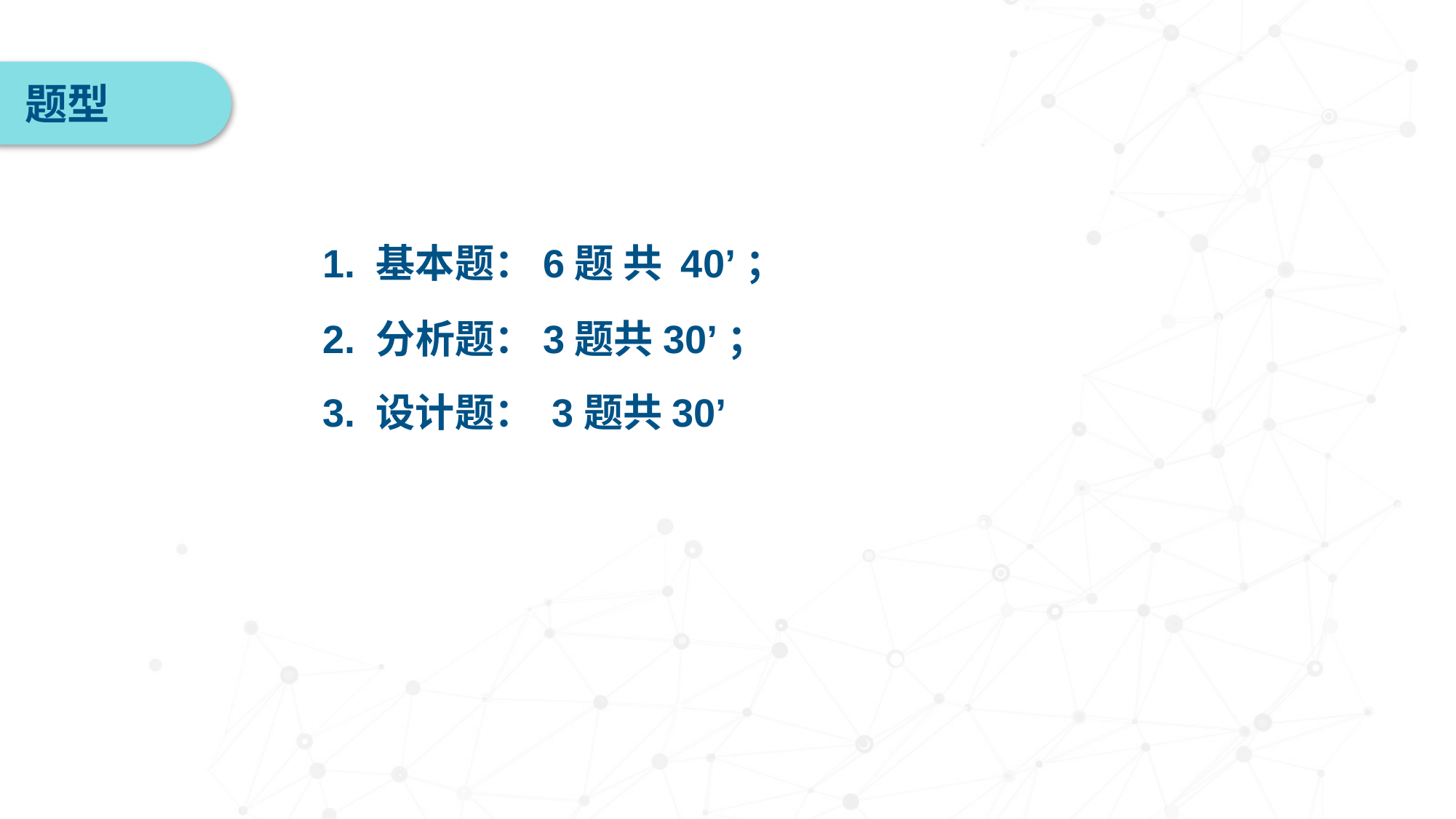

题型
1. 基本题：6题 共 40’；
2. 分析题：3题共30’；
3. 设计题： 3题共30’